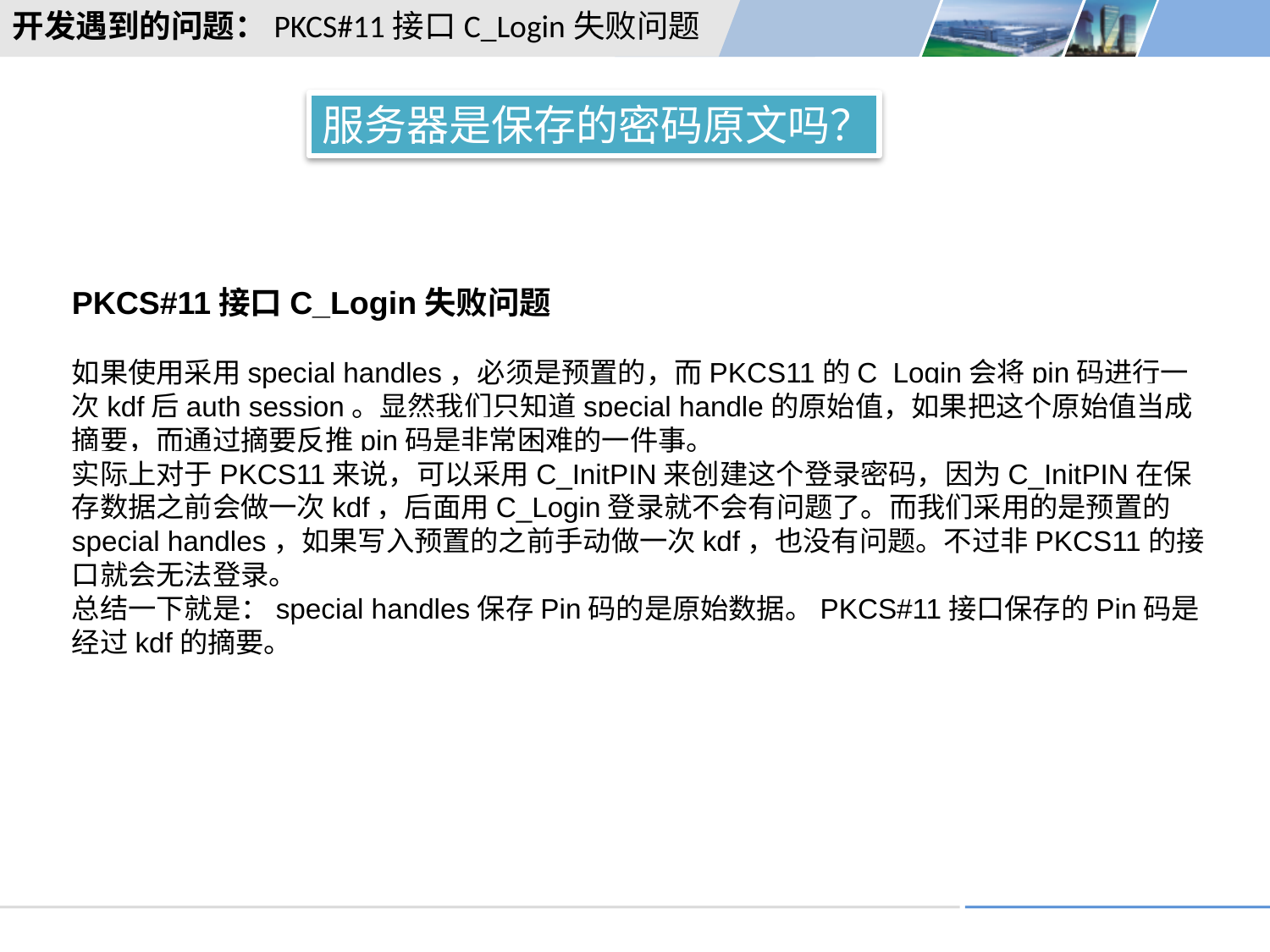

开发遇到的问题：PKCS#11接口C_Login失败问题
服务器是保存的密码原文吗？
PKCS#11接口C_Login失败问题

如果使用采用special handles，必须是预置的，而PKCS11的C_Login会将pin码进行一次kdf后auth session。显然我们只知道special handle的原始值，如果把这个原始值当成摘要，而通过摘要反推pin码是非常困难的一件事。
实际上对于PKCS11来说，可以采用C_InitPIN来创建这个登录密码，因为C_InitPIN在保存数据之前会做一次kdf，后面用C_Login登录就不会有问题了。而我们采用的是预置的special handles，如果写入预置的之前手动做一次kdf，也没有问题。不过非PKCS11的接口就会无法登录。
总结一下就是：special handles保存Pin码的是原始数据。PKCS#11接口保存的Pin码是经过kdf的摘要。